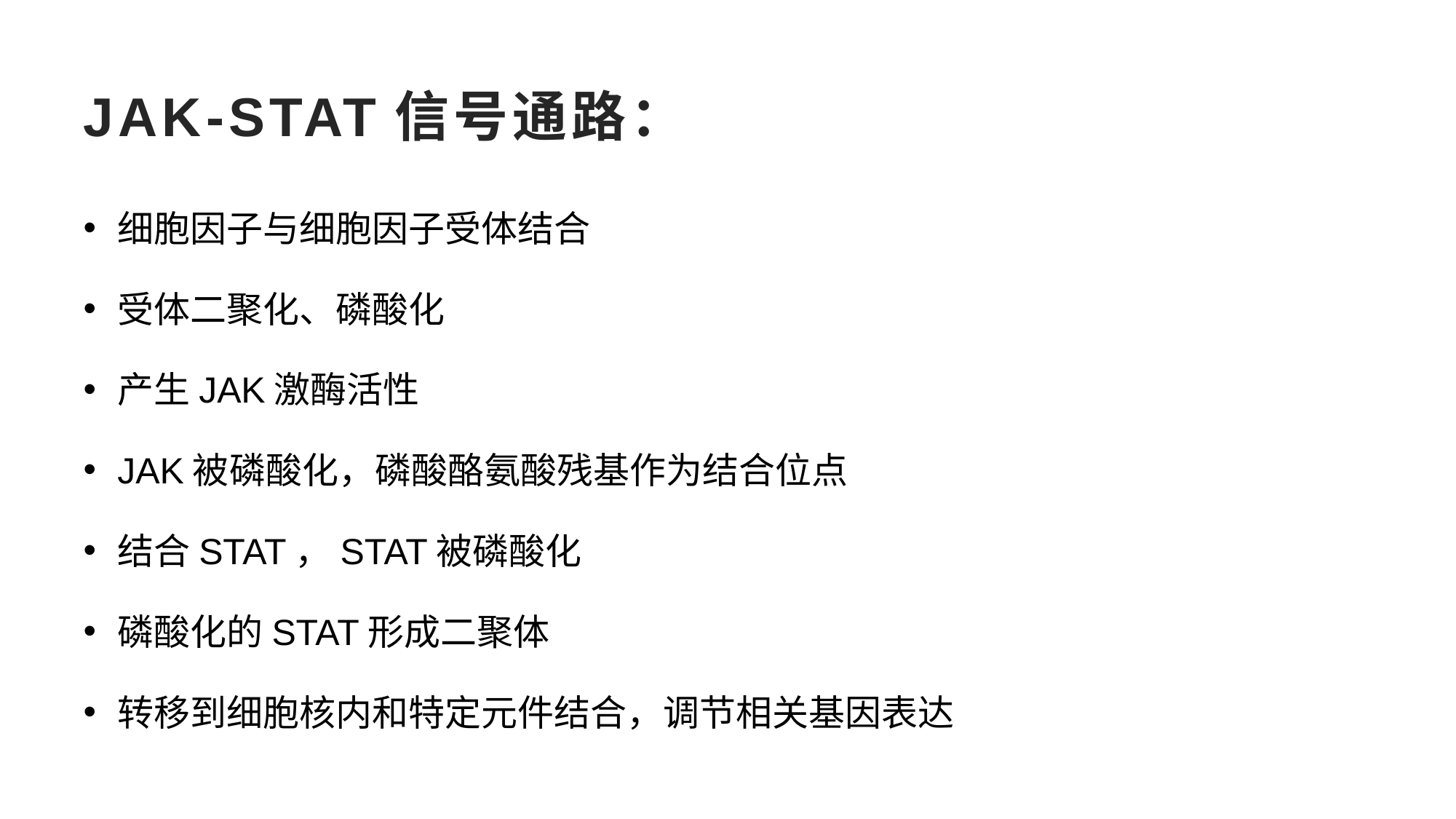

# JAK-STAT信号通路：
细胞因子与细胞因子受体结合
受体二聚化、磷酸化
产生JAK激酶活性
JAK被磷酸化，磷酸酪氨酸残基作为结合位点
结合STAT，STAT被磷酸化
磷酸化的STAT形成二聚体
转移到细胞核内和特定元件结合，调节相关基因表达